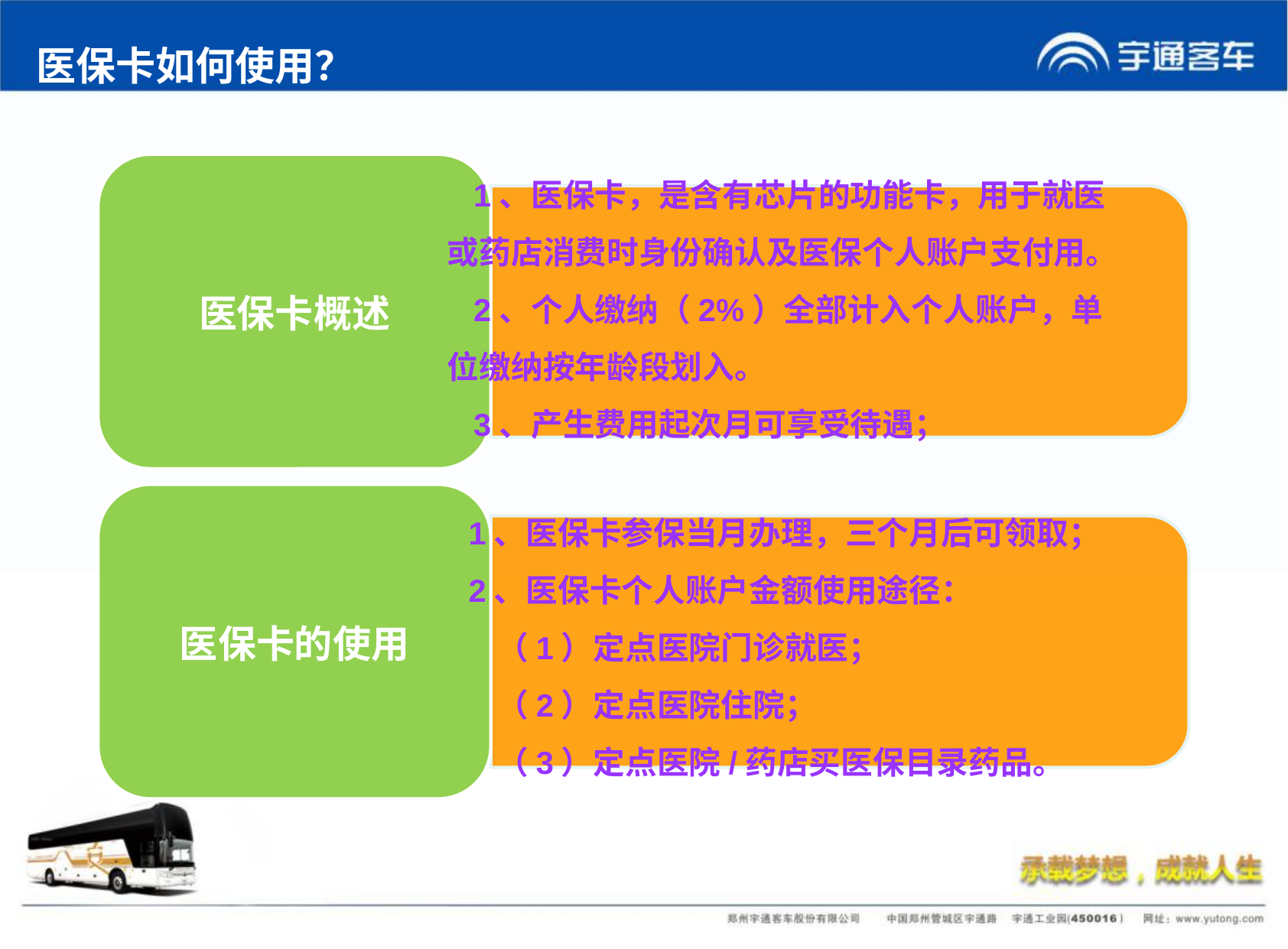

医保卡如何使用？
   1、医保卡，是含有芯片的功能卡，用于就医或药店消费时身份确认及医保个人账户支付用。
   2、个人缴纳（2%）全部计入个人账户，单位缴纳按年龄段划入。
   3、产生费用起次月可享受待遇；
医保卡概述
医保卡的使用
 1、医保卡参保当月办理，三个月后可领取；
 2、医保卡个人账户金额使用途径：
    （1）定点医院门诊就医；
    （2）定点医院住院；
    （3）定点医院/药店买医保目录药品。